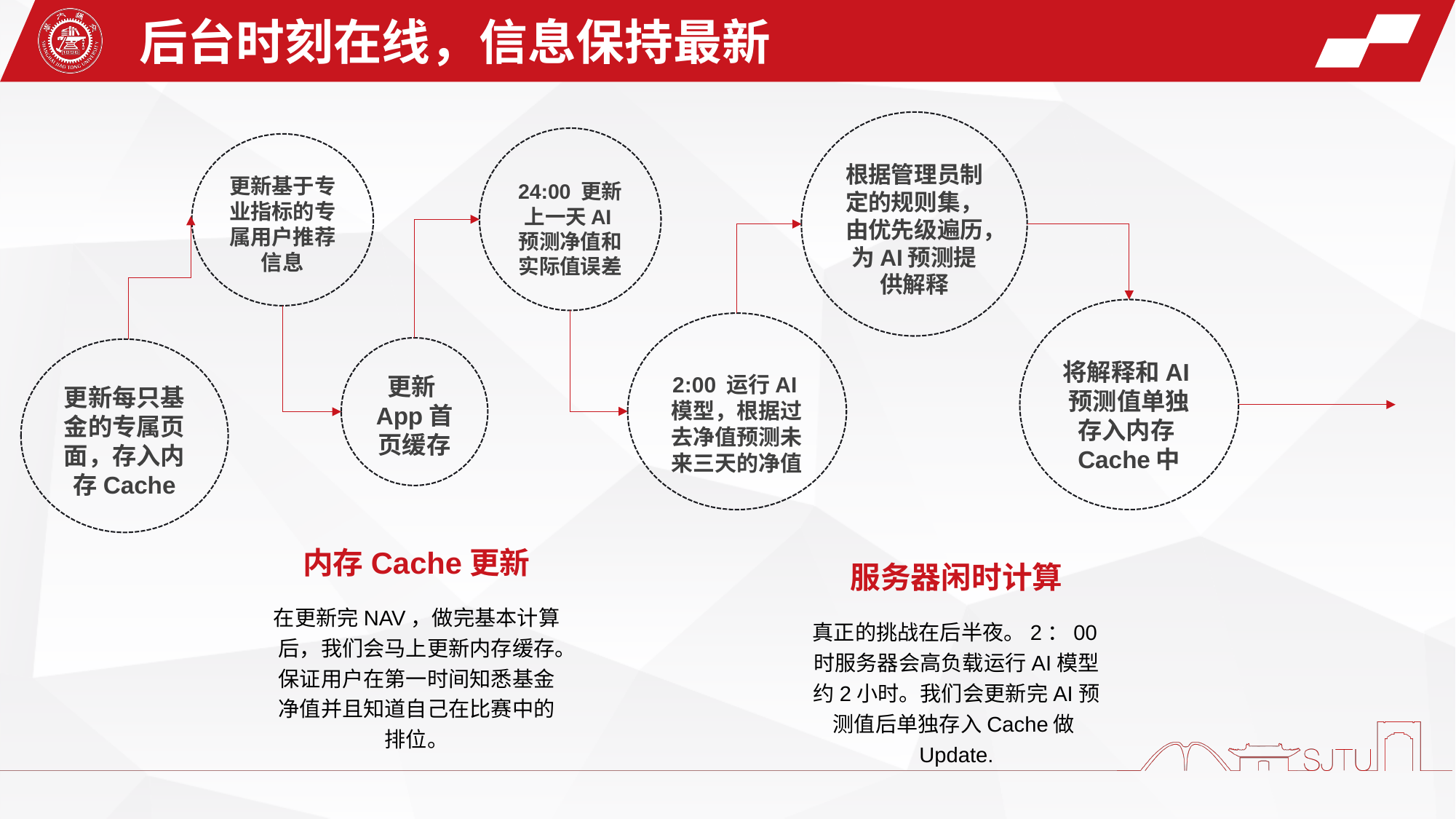

后台时刻在线，信息保持最新
根据管理员制定的规则集，由优先级遍历，为AI预测提供解释
24:00 更新上一天AI预测净值和实际值误差
更新基于专业指标的专属用户推荐信息

将解释和AI预测值单独存入内存Cache中
2:00 运行AI模型，根据过去净值预测未来三天的净值
更新App首页缓存
更新每只基金的专属页面，存入内存Cache
内存Cache更新
服务器闲时计算
真正的挑战在后半夜。2：00时服务器会高负载运行AI模型约2小时。我们会更新完AI预测值后单独存入Cache做Update.
在更新完NAV，做完基本计算后，我们会马上更新内存缓存。保证用户在第一时间知悉基金净值并且知道自己在比赛中的排位。